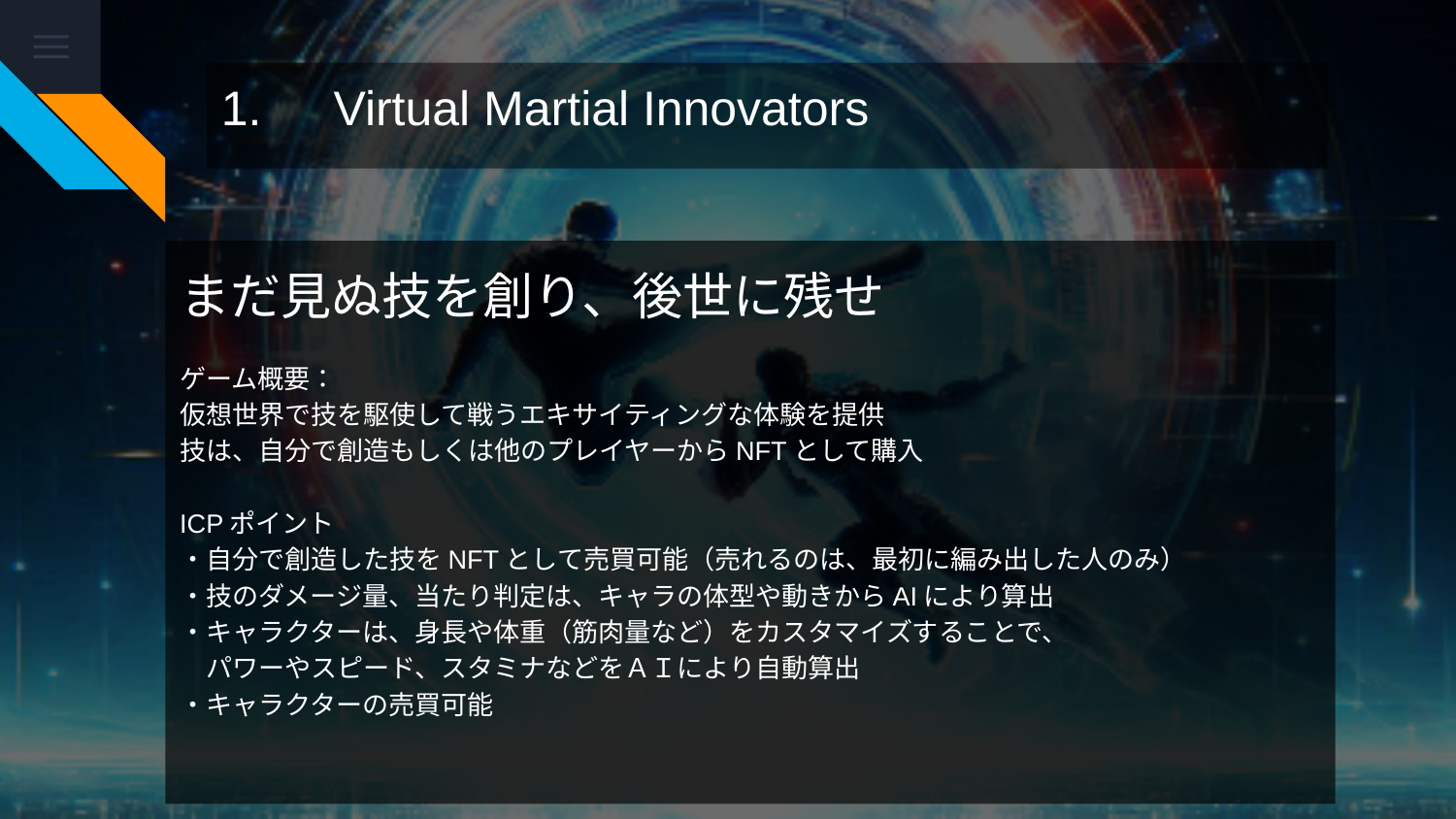

# 1.　Virtual Martial Innovators
まだ見ぬ技を創り、後世に残せ
ゲーム概要：
仮想世界で技を駆使して戦うエキサイティングな体験を提供
技は、自分で創造もしくは他のプレイヤーからNFTとして購入
ICPポイント
・自分で創造した技をNFTとして売買可能（売れるのは、最初に編み出した人のみ）
・技のダメージ量、当たり判定は、キャラの体型や動きからAIにより算出
・キャラクターは、身長や体重（筋肉量など）をカスタマイズすることで、
　パワーやスピード、スタミナなどをＡＩにより自動算出
・キャラクターの売買可能